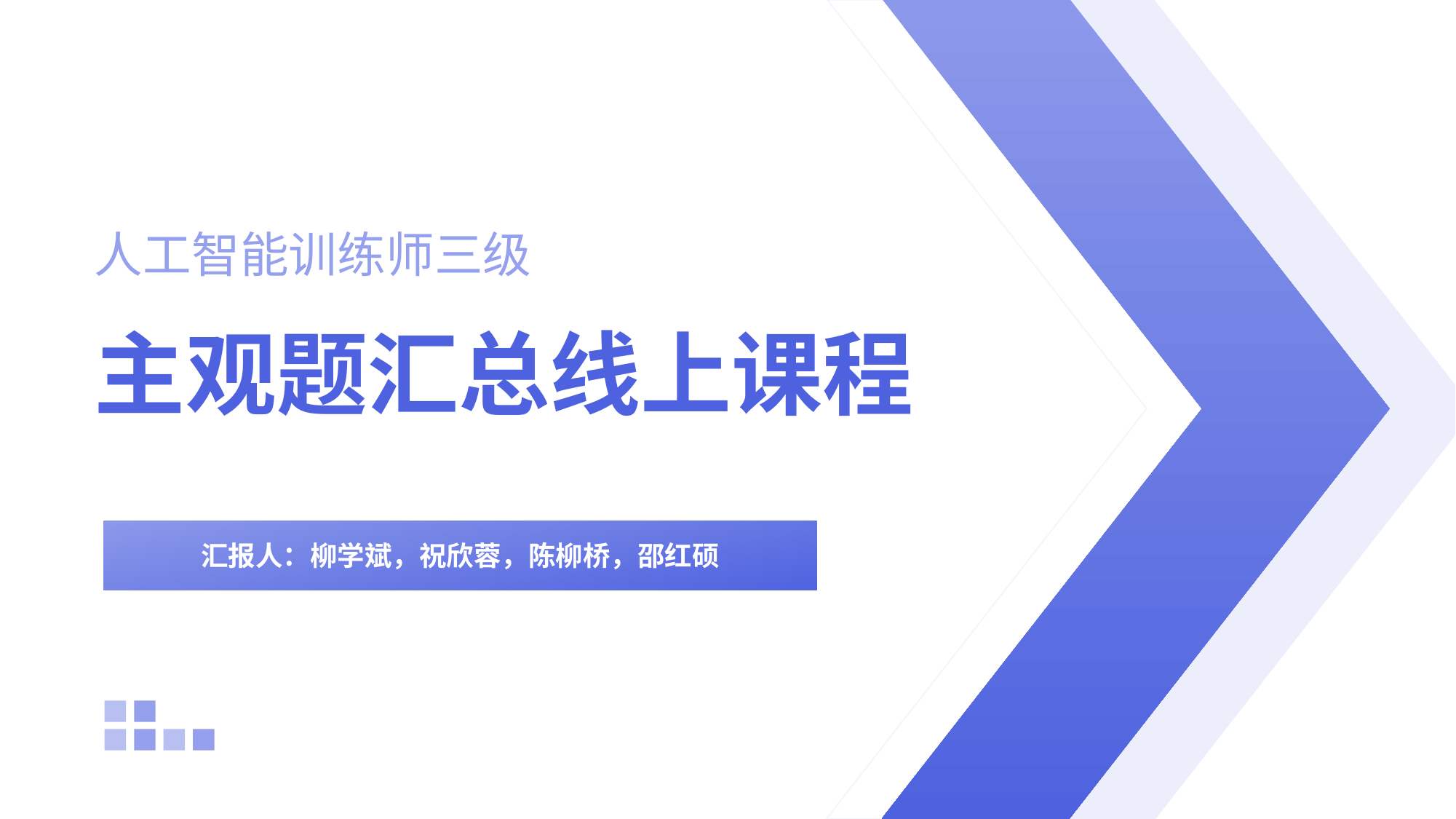

人工智能训练师三级
# 主观题汇总线上课程
汇报人：柳学斌，祝欣蓉，陈柳桥，邵红硕